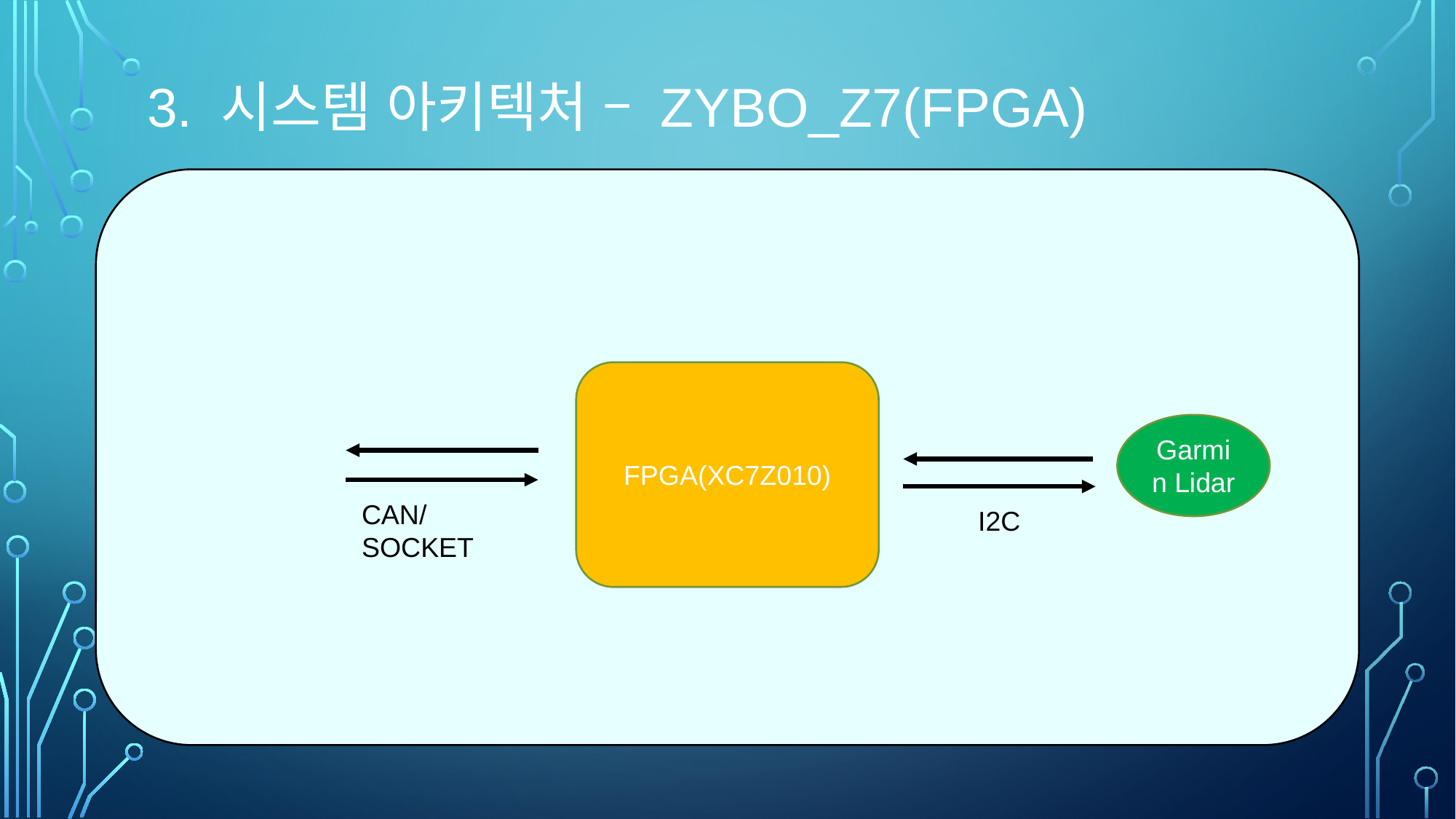

# 3. 시스템 아키텍처 – ZYBO_Z7(FPGA)

FPGA(XC7Z010)
Garmin Lidar
CAN/SOCKET
I2C